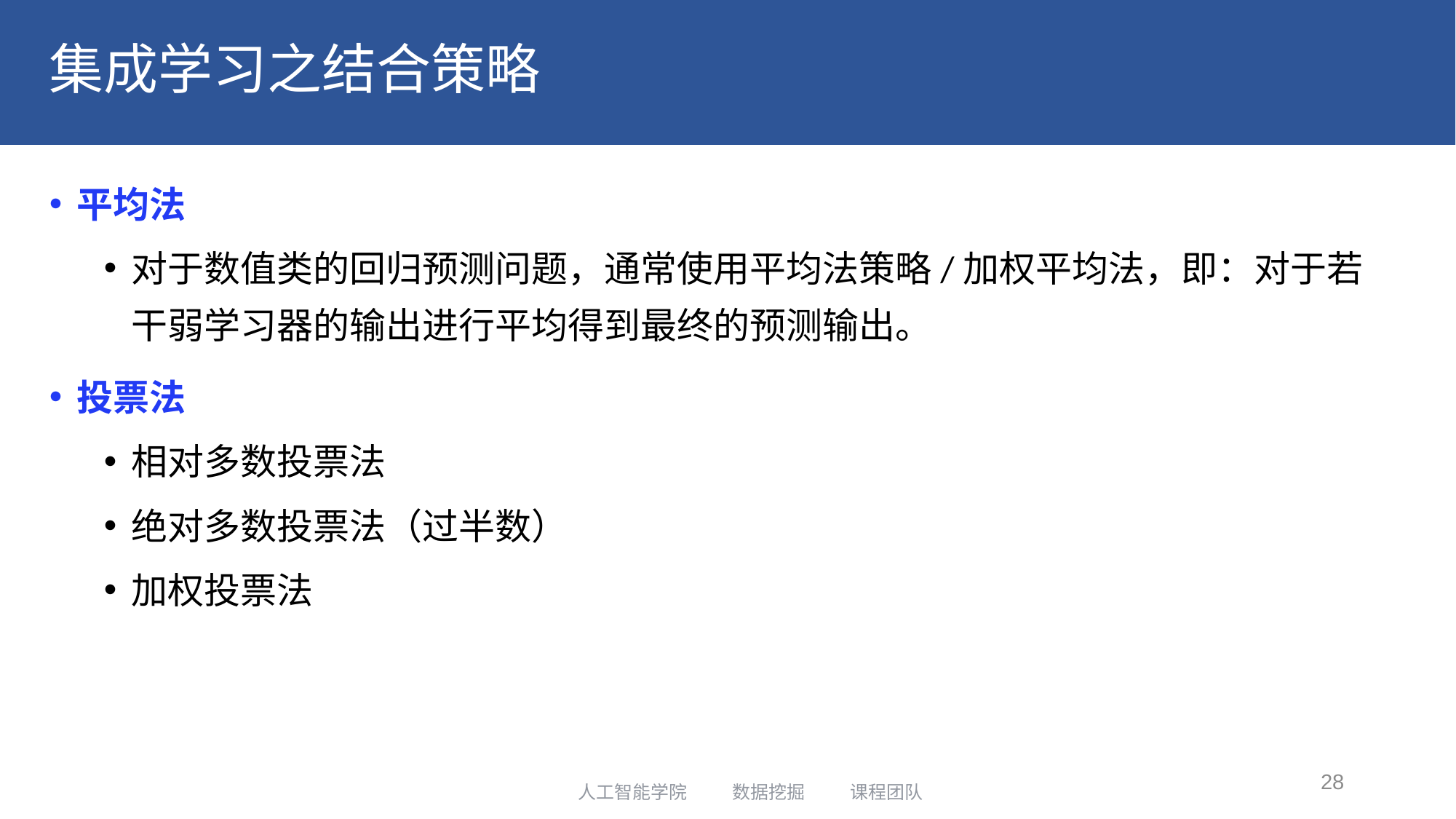

# 集成学习之结合策略
平均法
对于数值类的回归预测问题，通常使用平均法策略/加权平均法，即：对于若干弱学习器的输出进行平均得到最终的预测输出。
投票法
相对多数投票法
绝对多数投票法（过半数）
加权投票法

28
人工智能学院        数据挖掘        课程团队